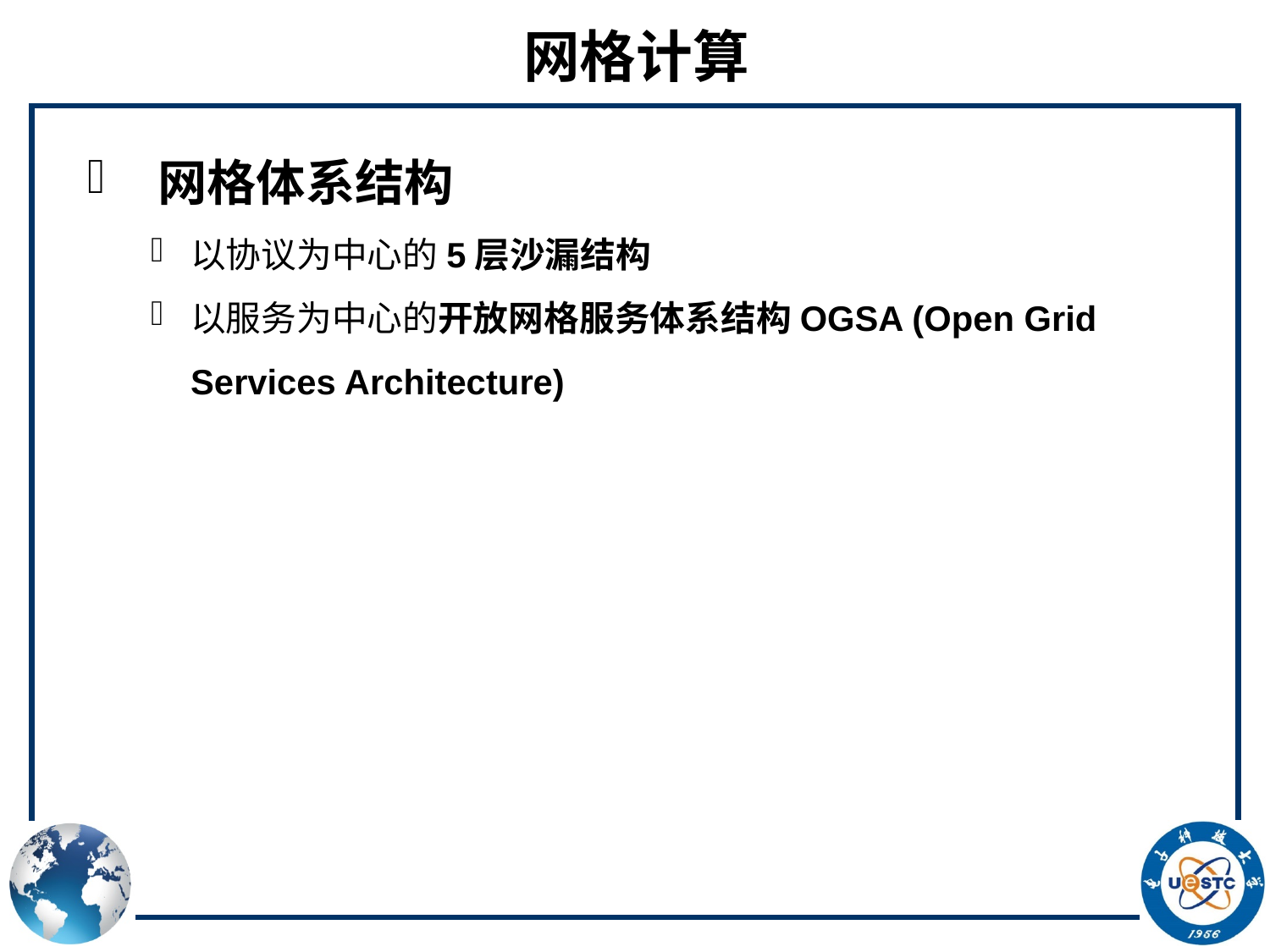

# 网格计算
 网格体系结构
以协议为中心的5层沙漏结构
以服务为中心的开放网格服务体系结构OGSA (Open Grid Services Architecture)